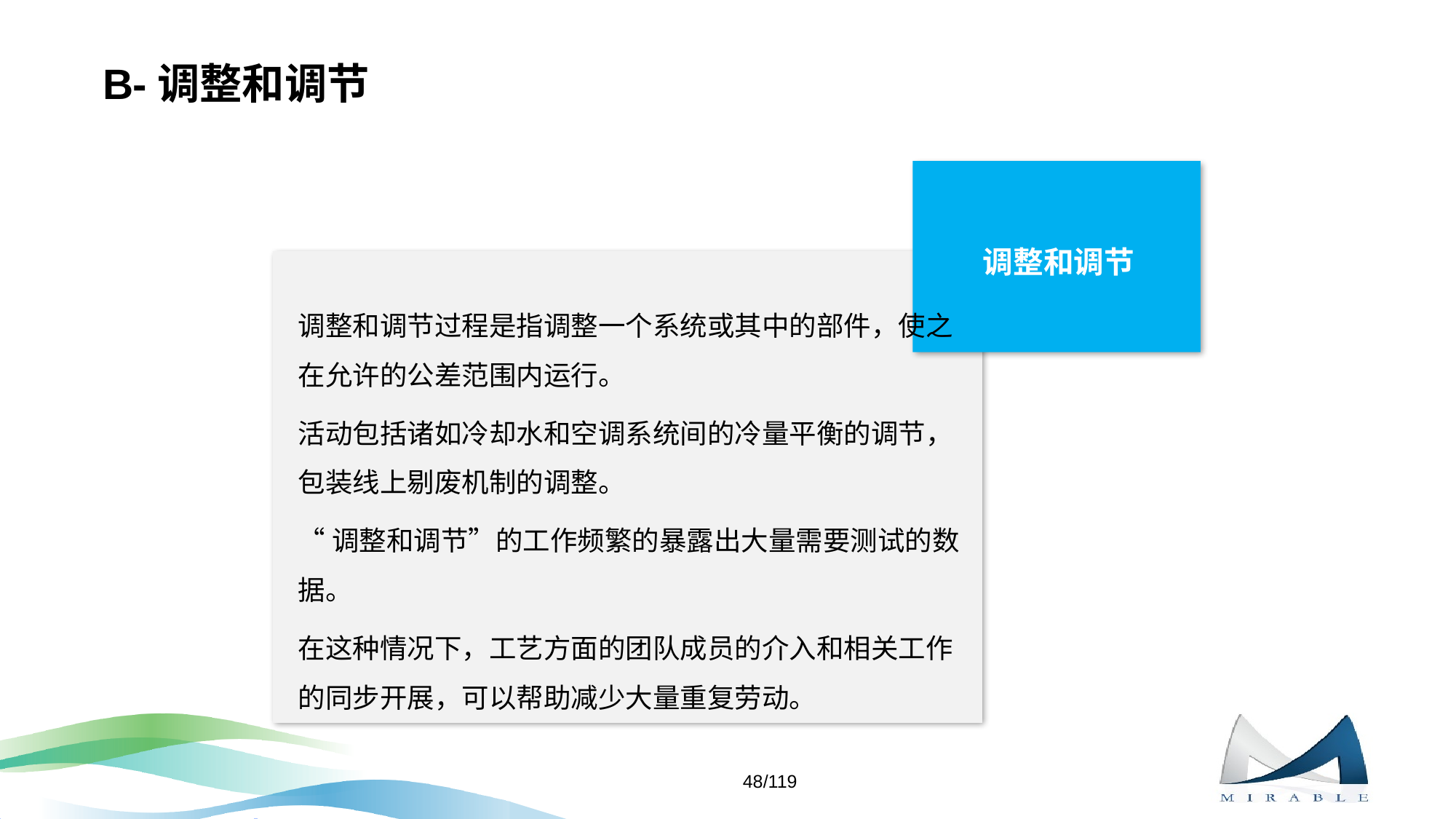

# B-调整和调节

调整和调节

调整和调节过程是指调整一个系统或其中的部件，使之在允许的公差范围内运行。
活动包括诸如冷却水和空调系统间的冷量平衡的调节，包装线上剔废机制的调整。
“调整和调节”的工作频繁的暴露出大量需要测试的数据。
在这种情况下，工艺方面的团队成员的介入和相关工作的同步开展，可以帮助减少大量重复劳动。
48/119